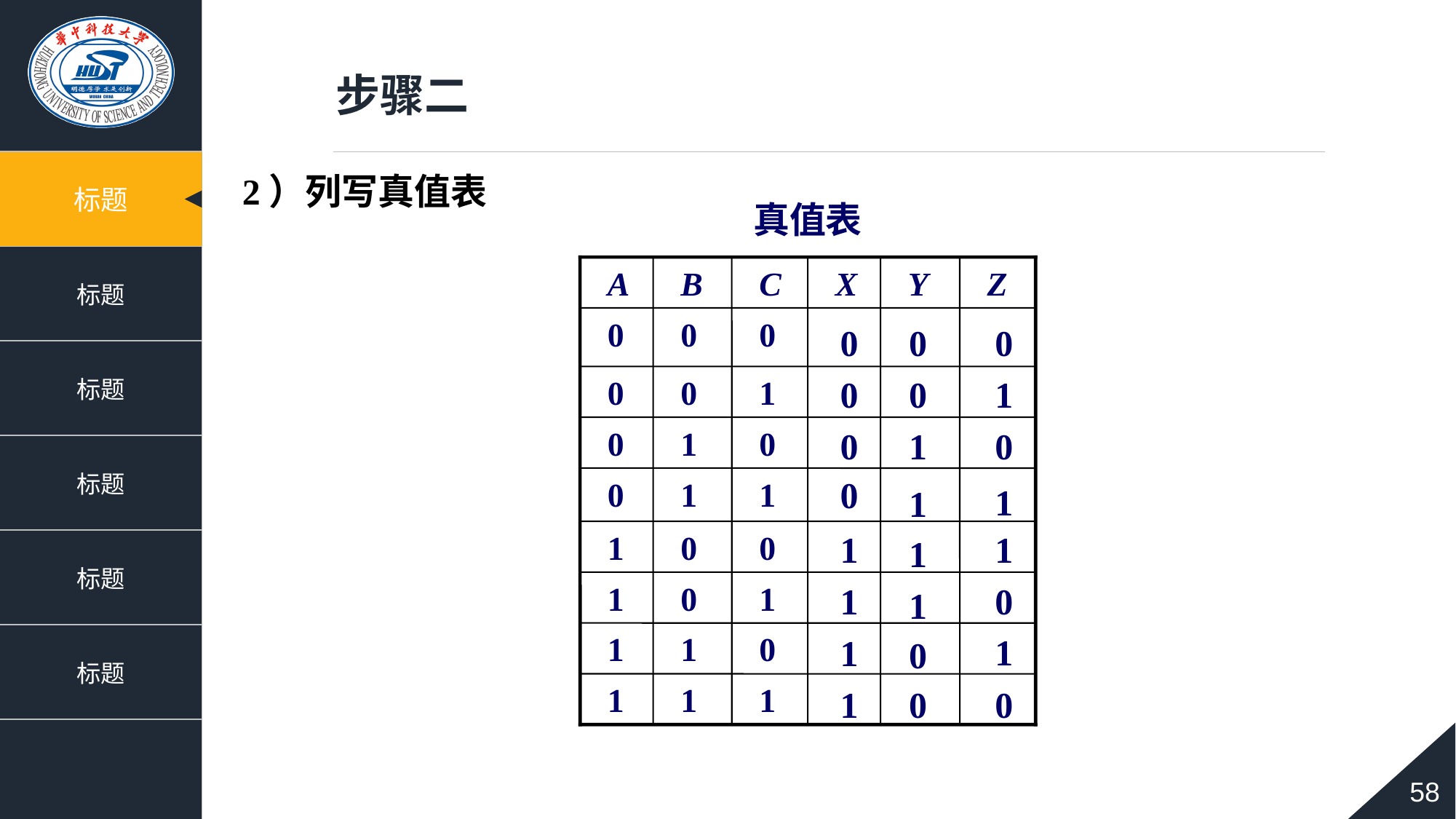

步骤二
2）列写真值表
真值表
  A

  B

  C

  X

  Y

  Z

  0

  0
  0

0
0
0
0
  0

  0
  1

0

1
  0

  1
  0

0
1
0
0
  0

  1
  1

1
1
  1

  0
  0

1

1
1
  1

  0
  1

1
0
1
  1

  1
  0

1
1
0
  1

  1
  1

1
0
0